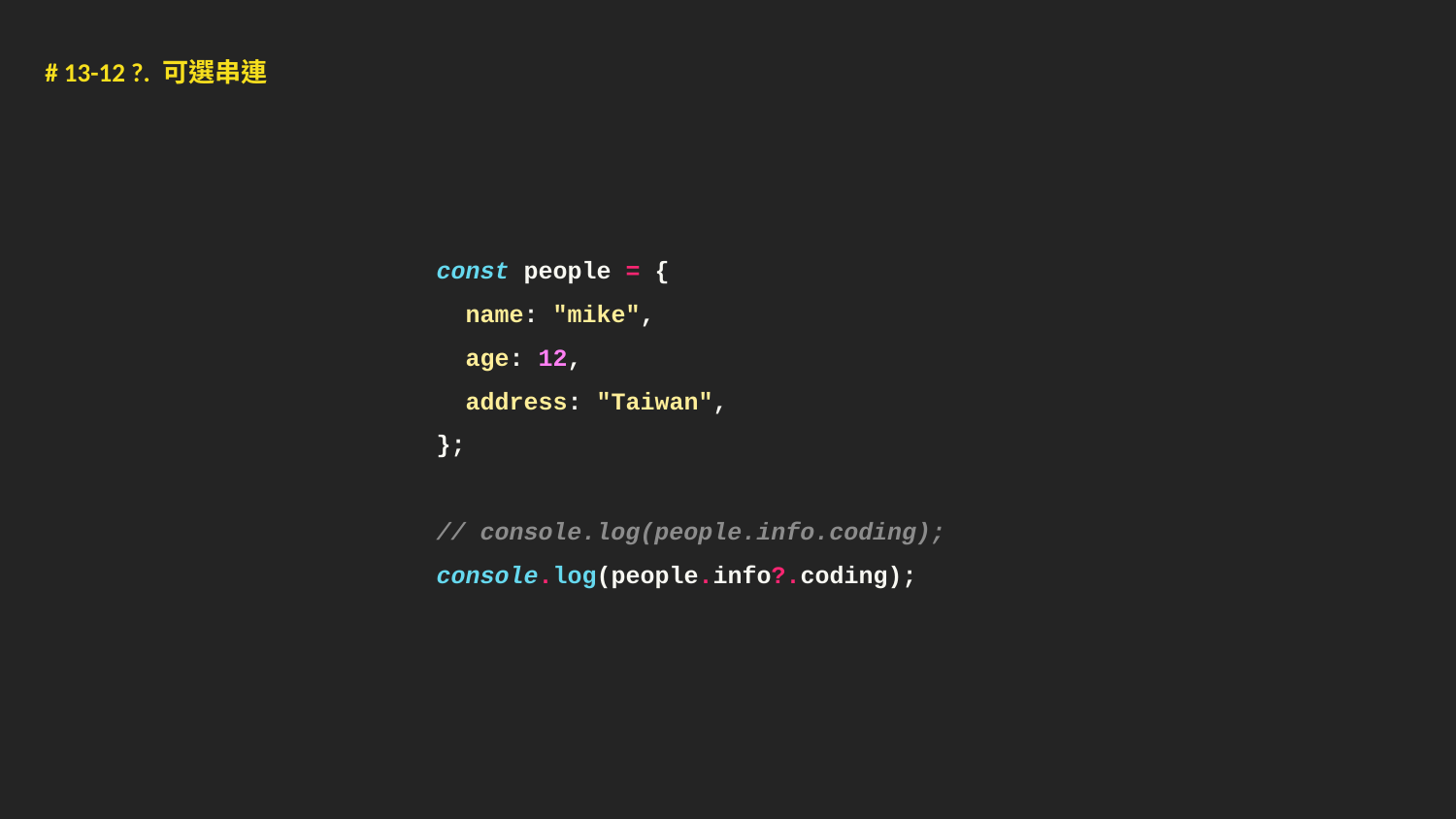

# 13-12 ?. 可選串連
     const people = {
       name: "mike",
       age: 12,
       address: "Taiwan",
     };

     // console.log(people.info.coding);
     console.log(people.info?.coding);